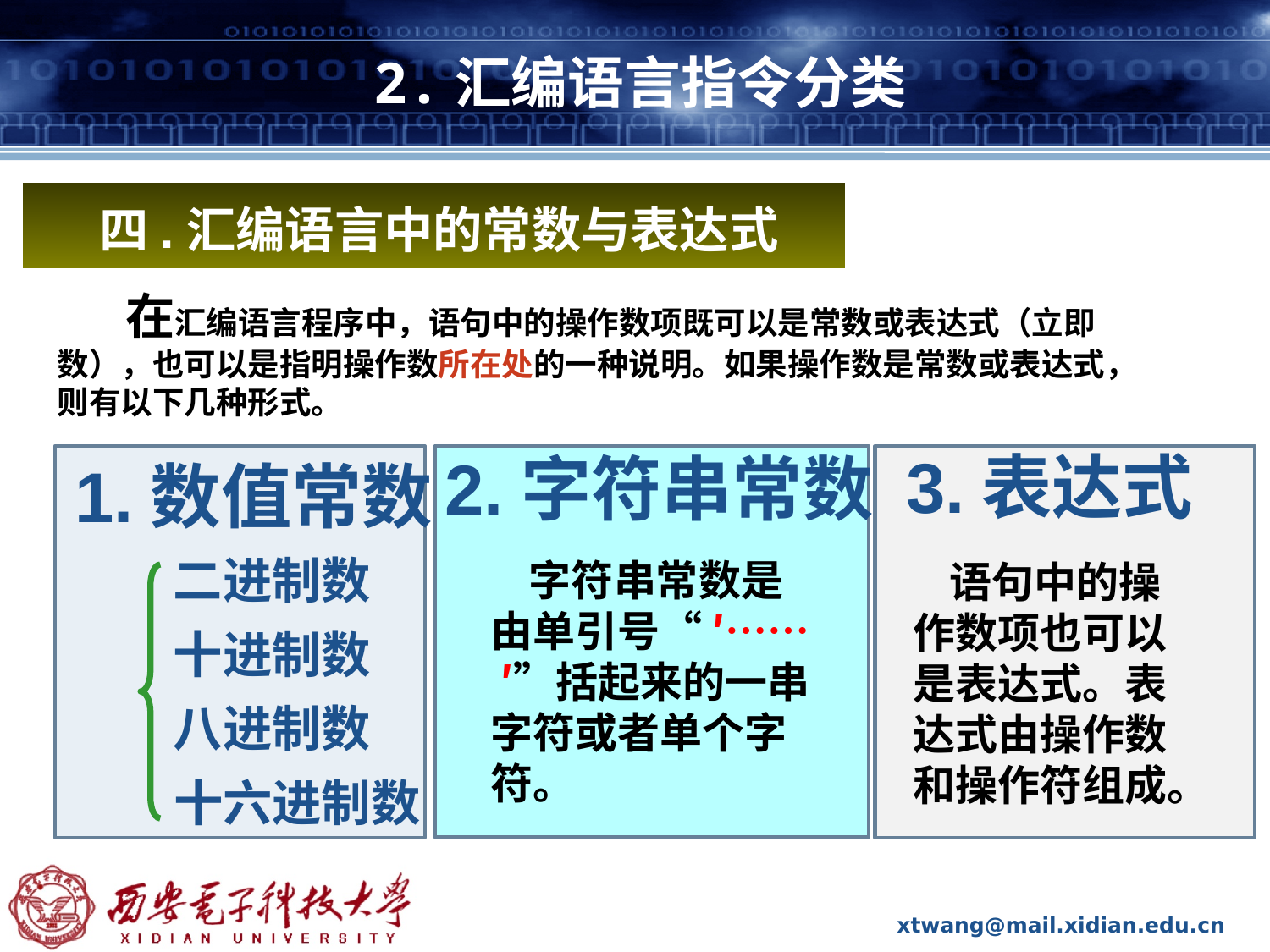

# 2.汇编语言指令分类

四.汇编语言中的常数与表达式
     在汇编语言程序中，语句中的操作数项既可以是常数或表达式（立即数），也可以是指明操作数所在处的一种说明。如果操作数是常数或表达式，则有以下几种形式。
3.表达式
2.字符串常数

1.数值常数

二进制数

十进制数
八进制数
十六进制数
   字符串常数是由单引号“ ′…… ′”括起来的一串字符或者单个字符。
    语句中的操作数项也可以是表达式。表达式由操作数和操作符组成。